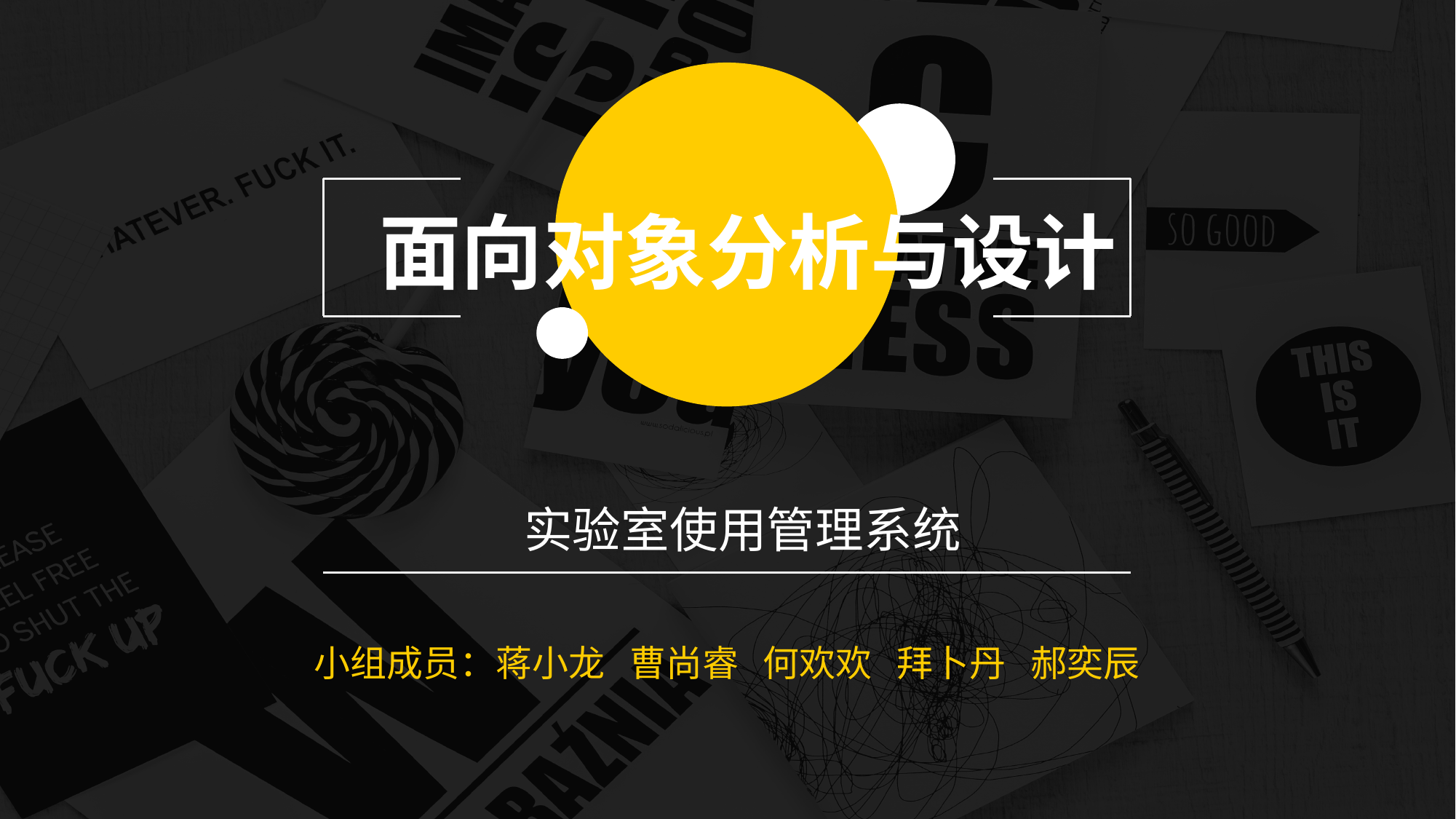

面向对象分析与设计

实验室使用管理系统

小组成员：蒋小龙   曹尚睿   何欢欢   拜卜丹   郝奕辰